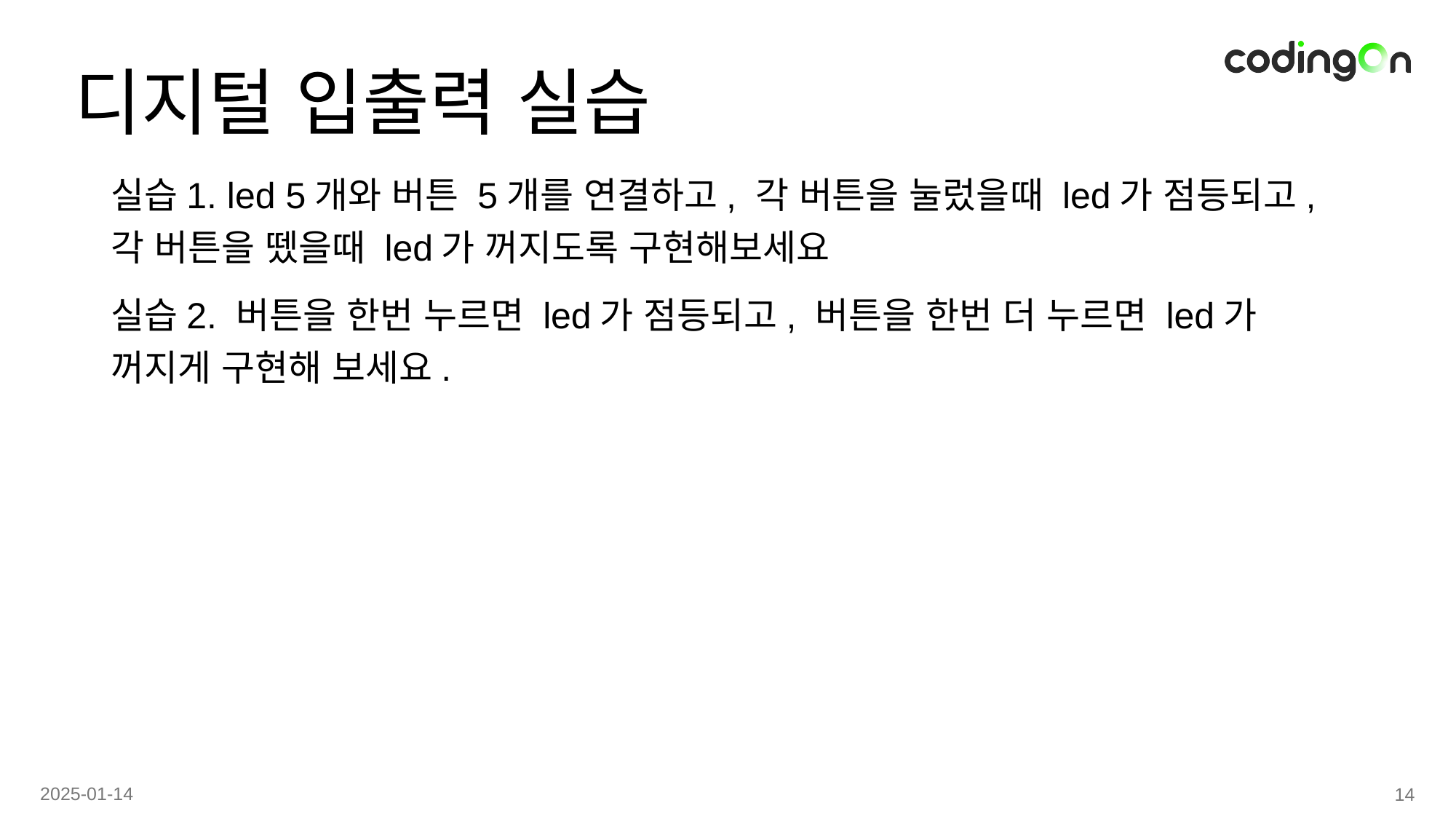

# 디지털 입출력 실습
실습1. led 5개와 버튼 5개를 연결하고, 각 버튼을 눌렀을때 led가 점등되고, 각 버튼을 뗐을때 led가 꺼지도록 구현해보세요
실습2. 버튼을 한번 누르면 led가 점등되고, 버튼을 한번 더 누르면 led가 꺼지게 구현해 보세요.

2025-01-14
14